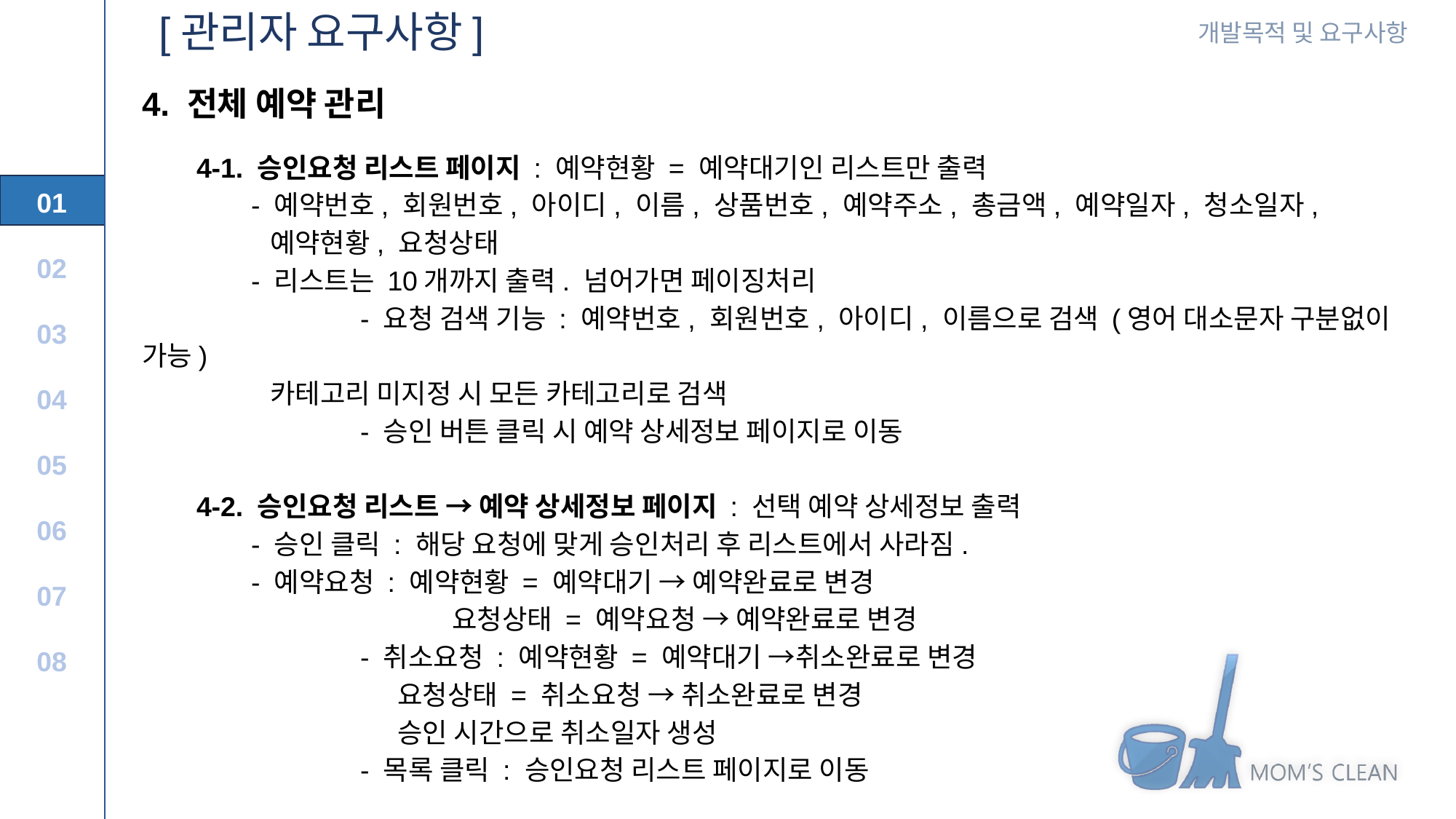

[관리자 요구사항]

4. 전체 예약 관리

4-1. 승인요청 리스트 페이지 : 예약현황 = 예약대기인 리스트만 출력
- 예약번호, 회원번호, 아이디, 이름, 상품번호, 예약주소, 총금액, 예약일자, 청소일자,
  예약현황, 요청상태
- 리스트는 10개까지 출력. 넘어가면 페이징처리
		- 요청 검색 기능 : 예약번호, 회원번호, 아이디, 이름으로 검색 (영어 대소문자 구분없이 가능)
  카테고리 미지정 시 모든 카테고리로 검색
		- 승인 버튼 클릭 시 예약 상세정보 페이지로 이동

4-2. 승인요청 리스트 → 예약 상세정보 페이지 : 선택 예약 상세정보 출력
- 승인 클릭 : 해당 요청에 맞게 승인처리 후 리스트에서 사라짐.
- 예약요청 : 예약현황 = 예약대기 → 예약완료로 변경
 	     요청상태 = 예약요청 → 예약완료로 변경
		- 취소요청 : 예약현황 = 예약대기 →취소완료로 변경
     요청상태 = 취소요청 → 취소완료로 변경
     승인 시간으로 취소일자 생성
		- 목록 클릭 : 승인요청 리스트 페이지로 이동